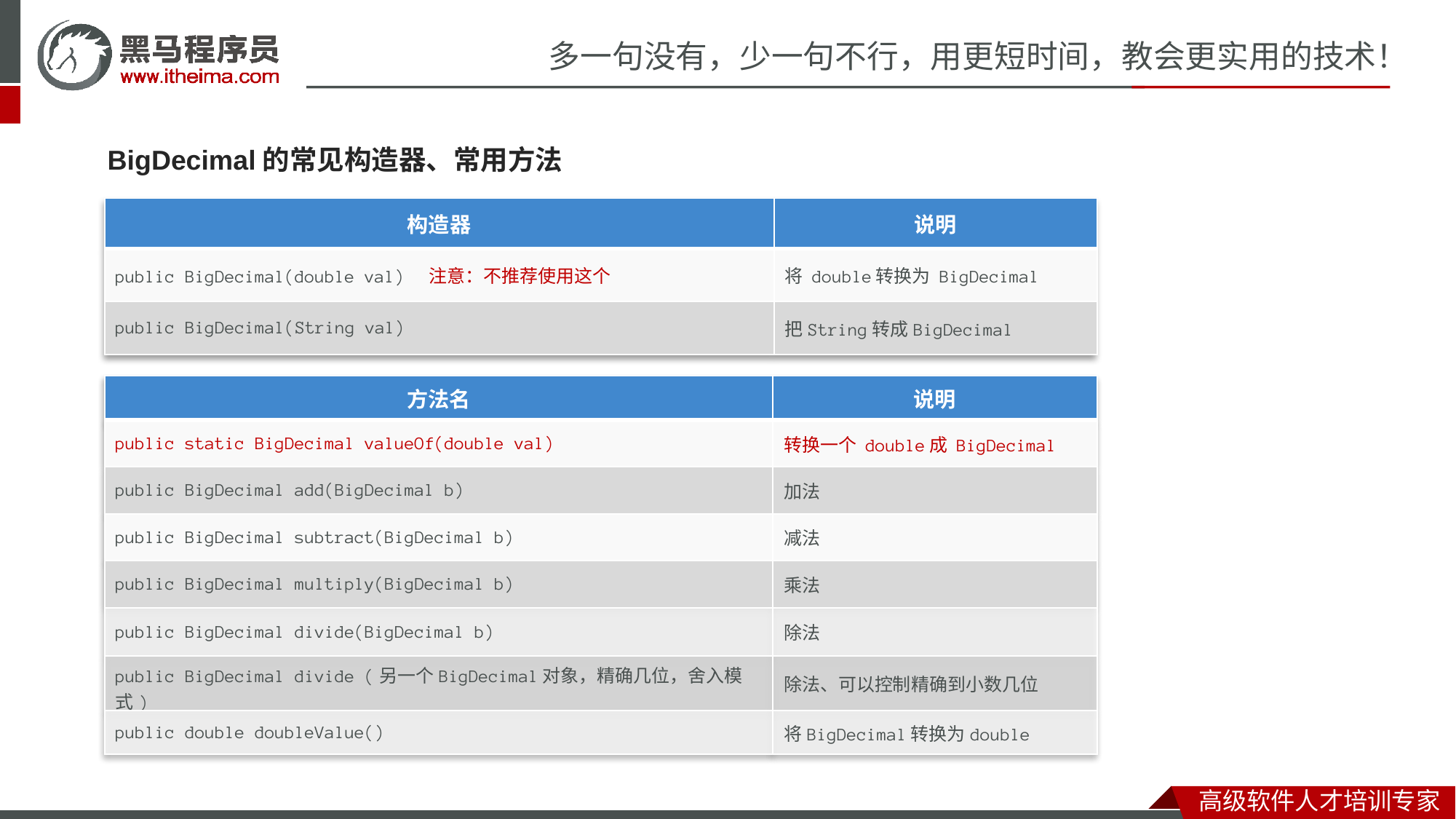

BigDecimal​(double val)
BigDecimal的常见构造器、常用方法
| 构造器 | 说明 |
| --- | --- |
| public BigDecimal(double val) 注意：不推荐使用这个 | 将 double转换为 BigDecimal |
| public BigDecimal(String val) | 把String转成BigDecimal |
| 方法名 | 说明 |
| --- | --- |
| public static BigDecimal valueOf(double val) | 转换一个 double成 BigDecimal |
| public BigDecimal add(BigDecimal b) | 加法 |
| public BigDecimal subtract(BigDecimal b) | 减法 |
| public BigDecimal multiply(BigDecimal b) | 乘法 |
| public BigDecimal divide(BigDecimal b) | 除法 |
| public BigDecimal divide (另一个BigDecimal对象，精确几位，舍入模式) | 除法、可以控制精确到小数几位 |
| public double doubleValue() | 将BigDecimal转换为double |